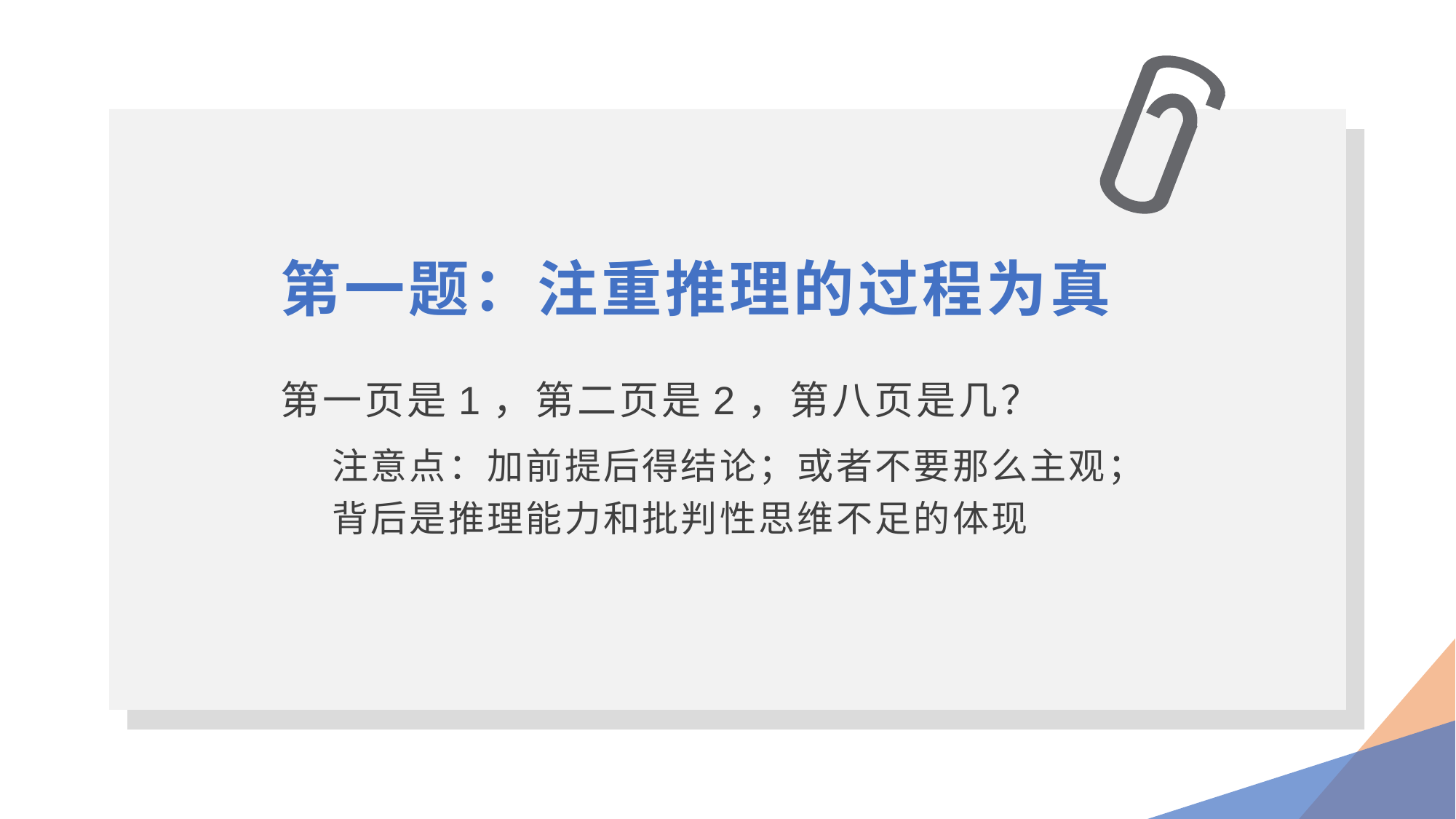

1
第一题：注重推理的过程为真
第一页是1，第二页是2，第八页是几？
注意点：加前提后得结论；或者不要那么主观；背后是推理能力和批判性思维不足的体现